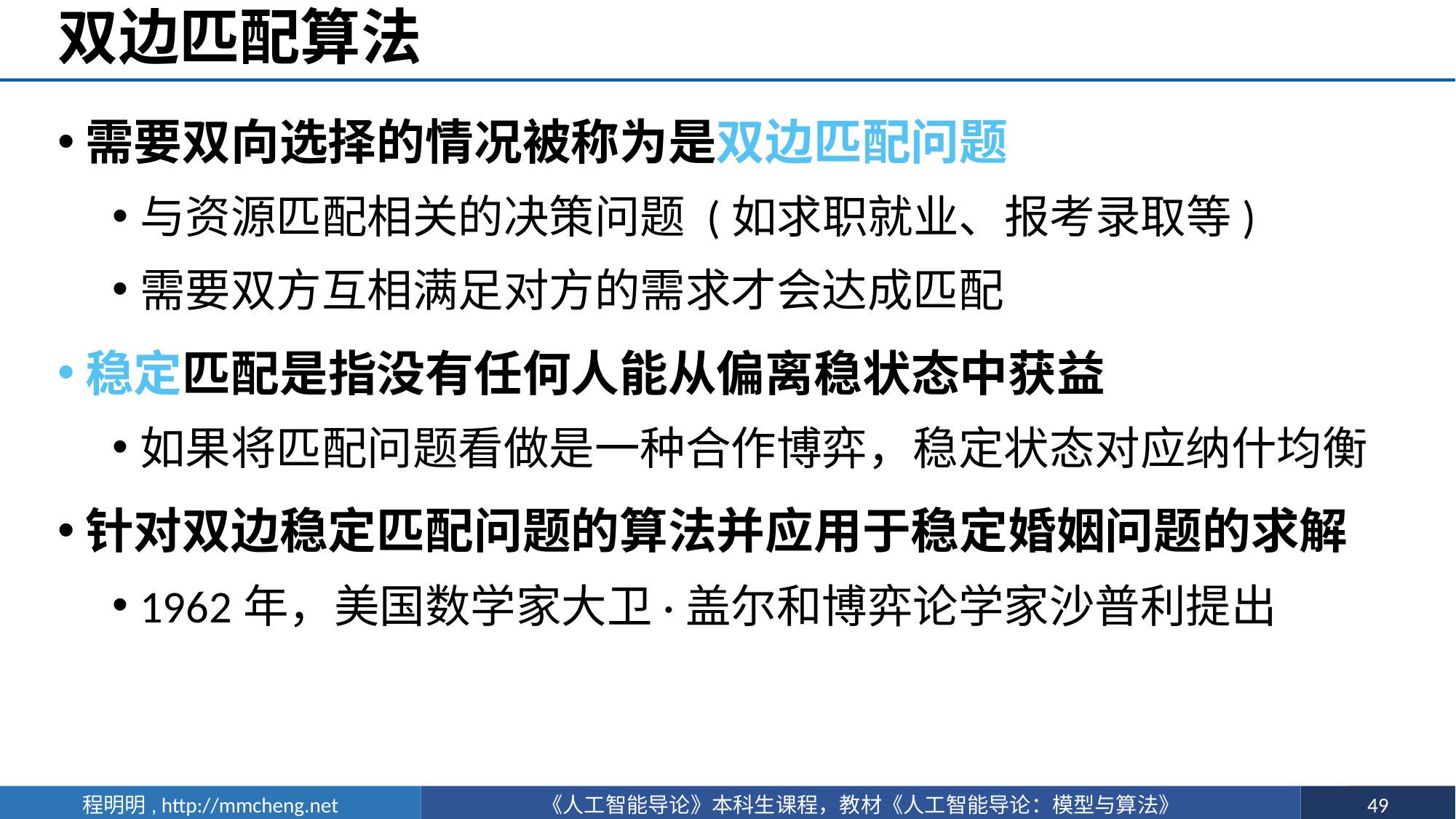

# 双边匹配算法
需要双向选择的情况被称为是双边匹配问题
与资源匹配相关的决策问题 (如求职就业、报考录取等)
需要双方互相满足对方的需求才会达成匹配
稳定匹配是指没有任何人能从偏离稳状态中获益
如果将匹配问题看做是一种合作博弈，稳定状态对应纳什均衡
针对双边稳定匹配问题的算法并应用于稳定婚姻问题的求解
1962年，美国数学家大卫·盖尔和博弈论学家沙普利提出